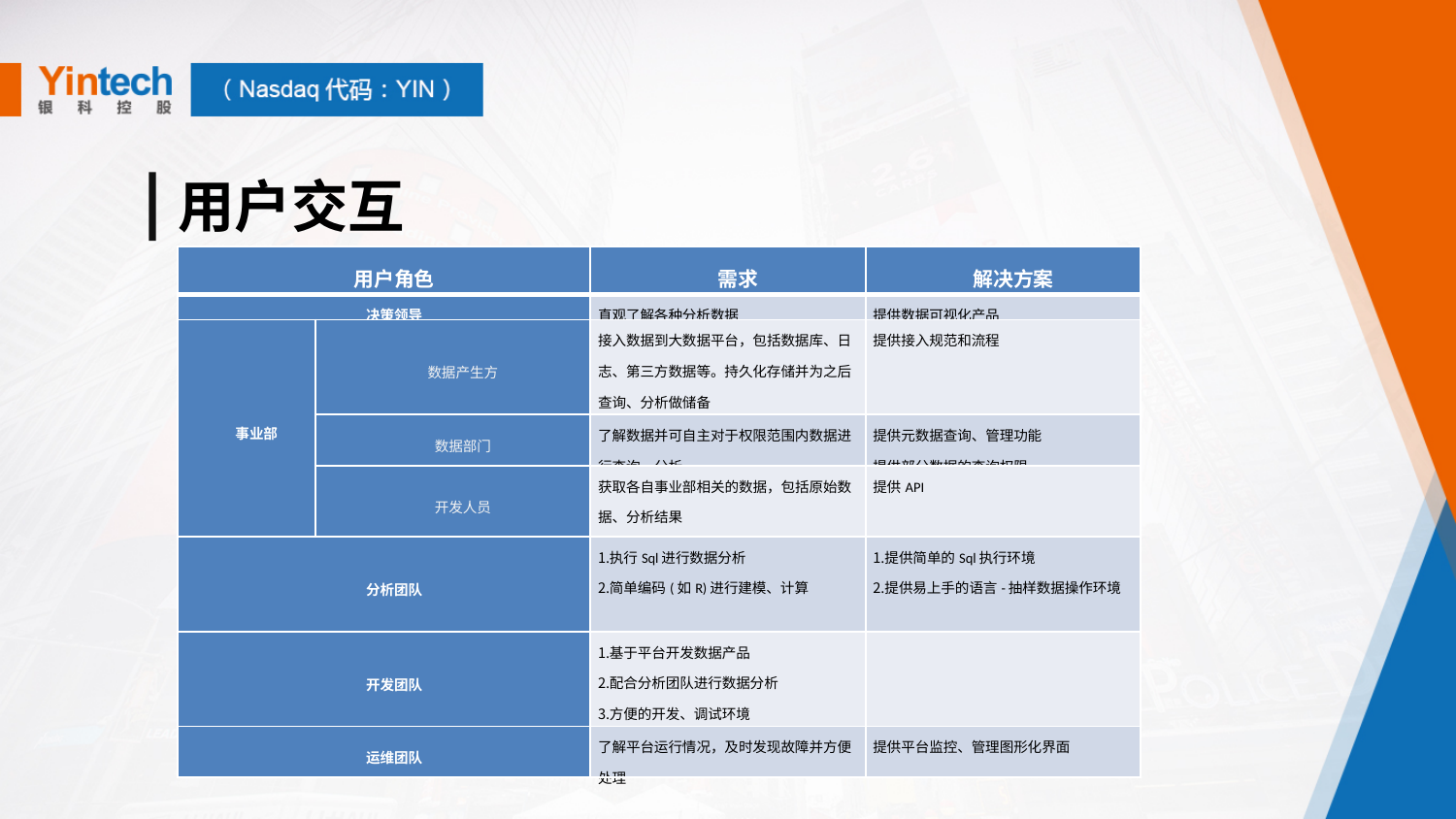

用户交互

| 用户角色 |  | 需求 | 解决方案 |
| --- | --- | --- | --- |
| 决策领导 |  | 直观了解各种分析数据 | 提供数据可视化产品 |
| 事业部 | 数据产生方 | 接入数据到大数据平台，包括数据库、日志、第三方数据等。持久化存储并为之后查询、分析做储备 | 提供接入规范和流程 |
|  | 数据部门 | 了解数据并可自主对于权限范围内数据进行查询、分析 | 提供元数据查询、管理功能 提供部分数据的查询权限 |
|  | 开发人员 | 获取各自事业部相关的数据，包括原始数据、分析结果 | 提供API |
| 分析团队 |  | 执行Sql进行数据分析 简单编码(如R)进行建模、计算 | 提供简单的Sql执行环境 提供易上手的语言-抽样数据操作环境 |
| 开发团队 |  | 基于平台开发数据产品 配合分析团队进行数据分析 方便的开发、调试环境 |  |
| 运维团队 |  | 了解平台运行情况，及时发现故障并方便处理 | 提供平台监控、管理图形化界面 |